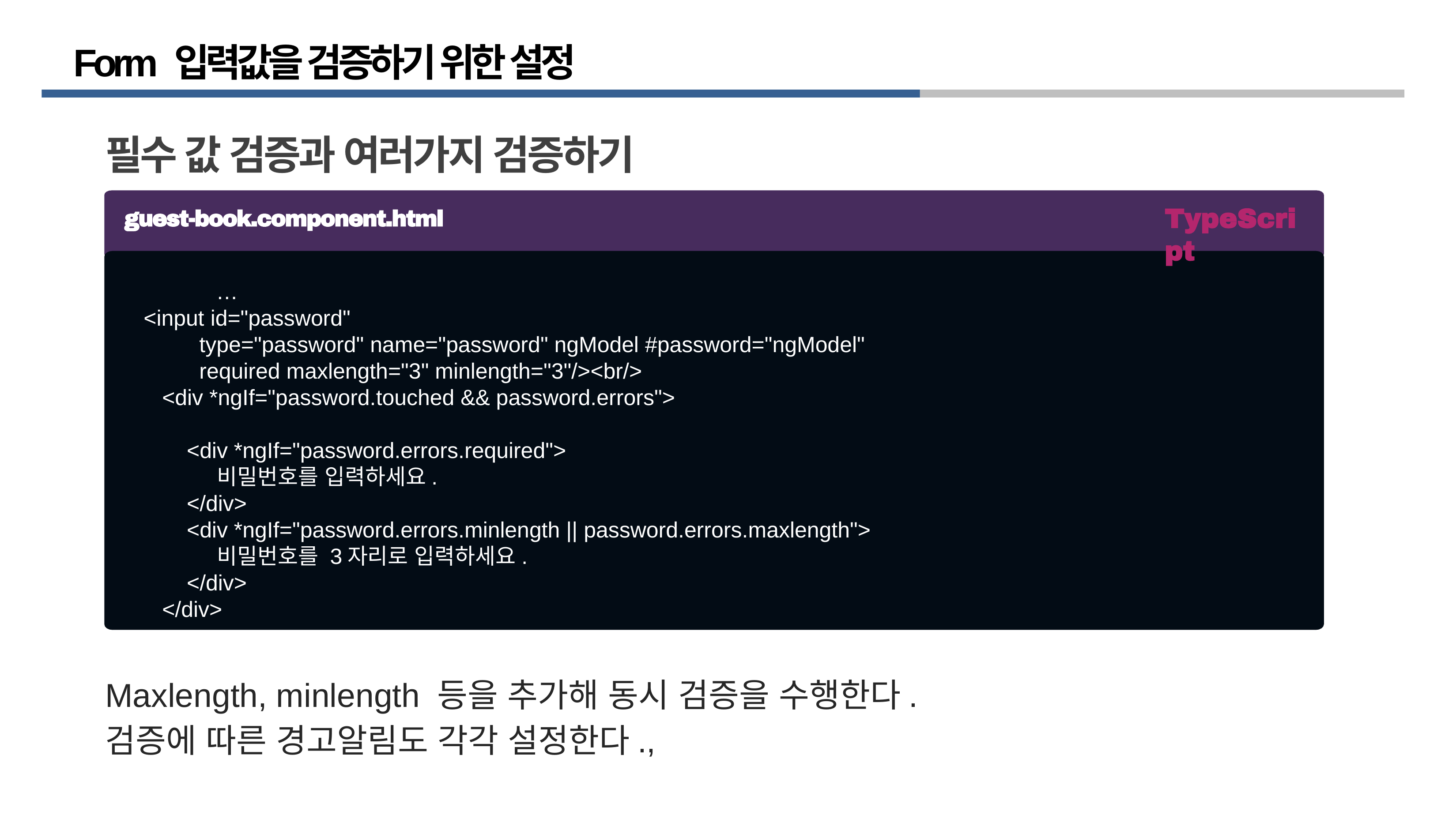

# Form 입력값을 검증하기 위한 설정
필수 값 검증과 여러가지 검증하기

TypeScript
guest-book.component.html

	  …
 <input id="password"
          type="password" name="password" ngModel #password="ngModel"
          required maxlength="3" minlength="3"/><br/>
    <div *ngIf="password.touched && password.errors">
        <div *ngIf="password.errors.required">
            비밀번호를 입력하세요.
        </div>
        <div *ngIf="password.errors.minlength || password.errors.maxlength">
            비밀번호를 3자리로 입력하세요.
        </div>
    </div>
…
Maxlength, minlength 등을 추가해 동시 검증을 수행한다.
검증에 따른 경고알림도 각각 설정한다.,